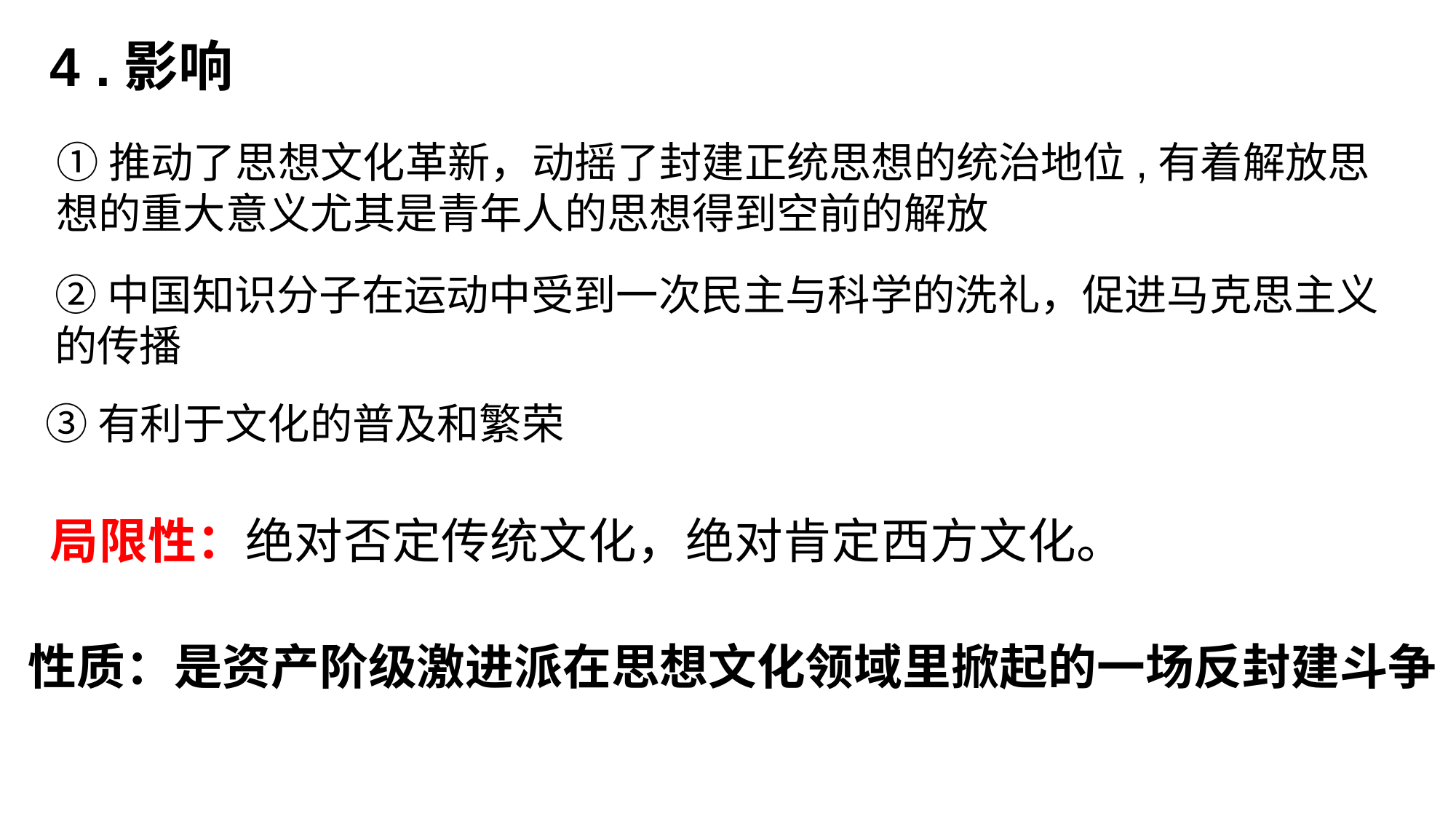

4 .影响
①推动了思想文化革新，动摇了封建正统思想的统治地位,有着解放思想的重大意义尤其是青年人的思想得到空前的解放
②中国知识分子在运动中受到一次民主与科学的洗礼，促进马克思主义的传播
③有利于文化的普及和繁荣

局限性：绝对否定传统文化，绝对肯定西方文化。
性质：是资产阶级激进派在思想文化领域里掀起的一场反封建斗争